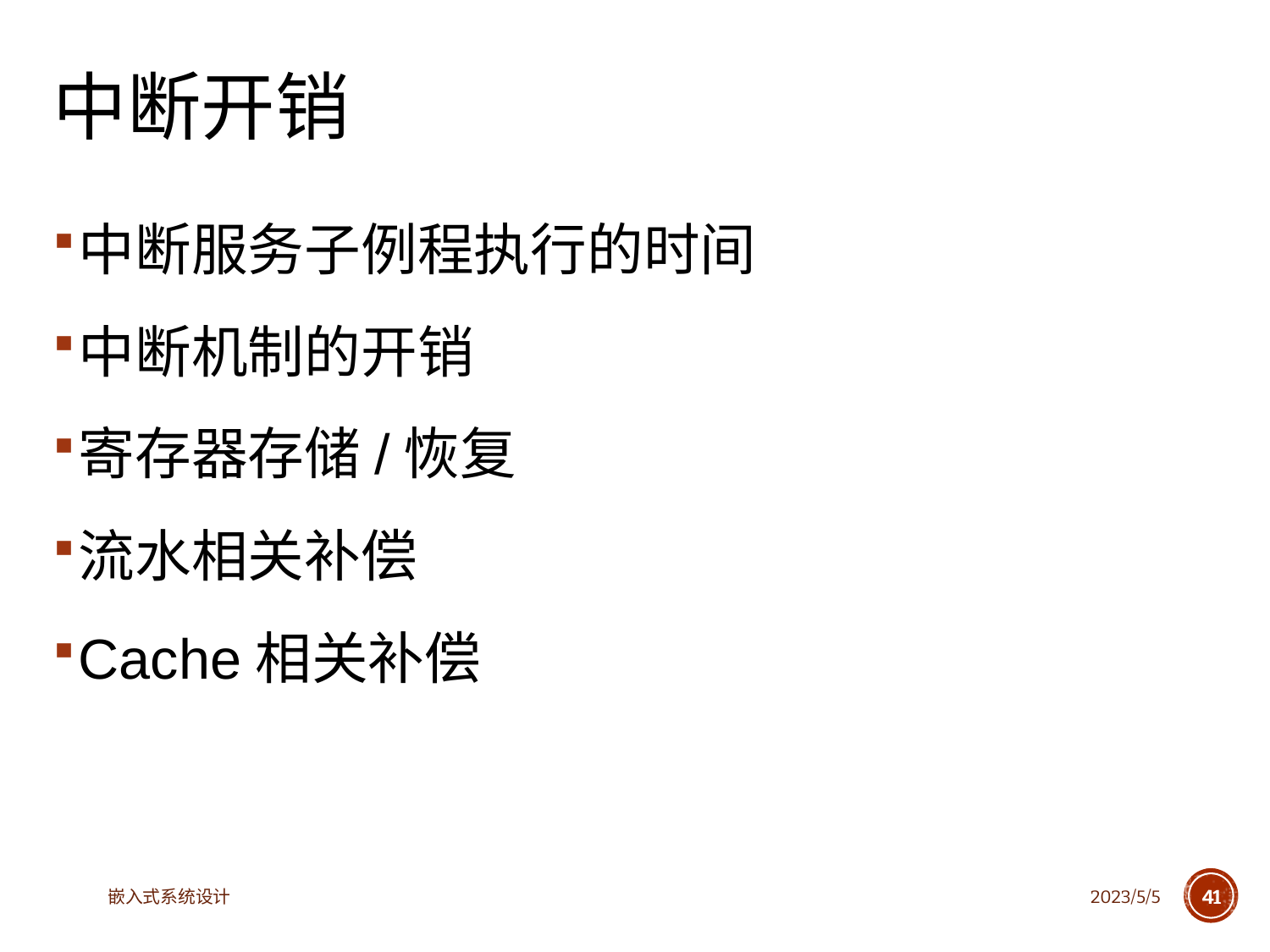

# 中断开销
中断服务子例程执行的时间
中断机制的开销
寄存器存储/恢复
流水相关补偿
Cache相关补偿
嵌入式系统设计
2023/5/5
41